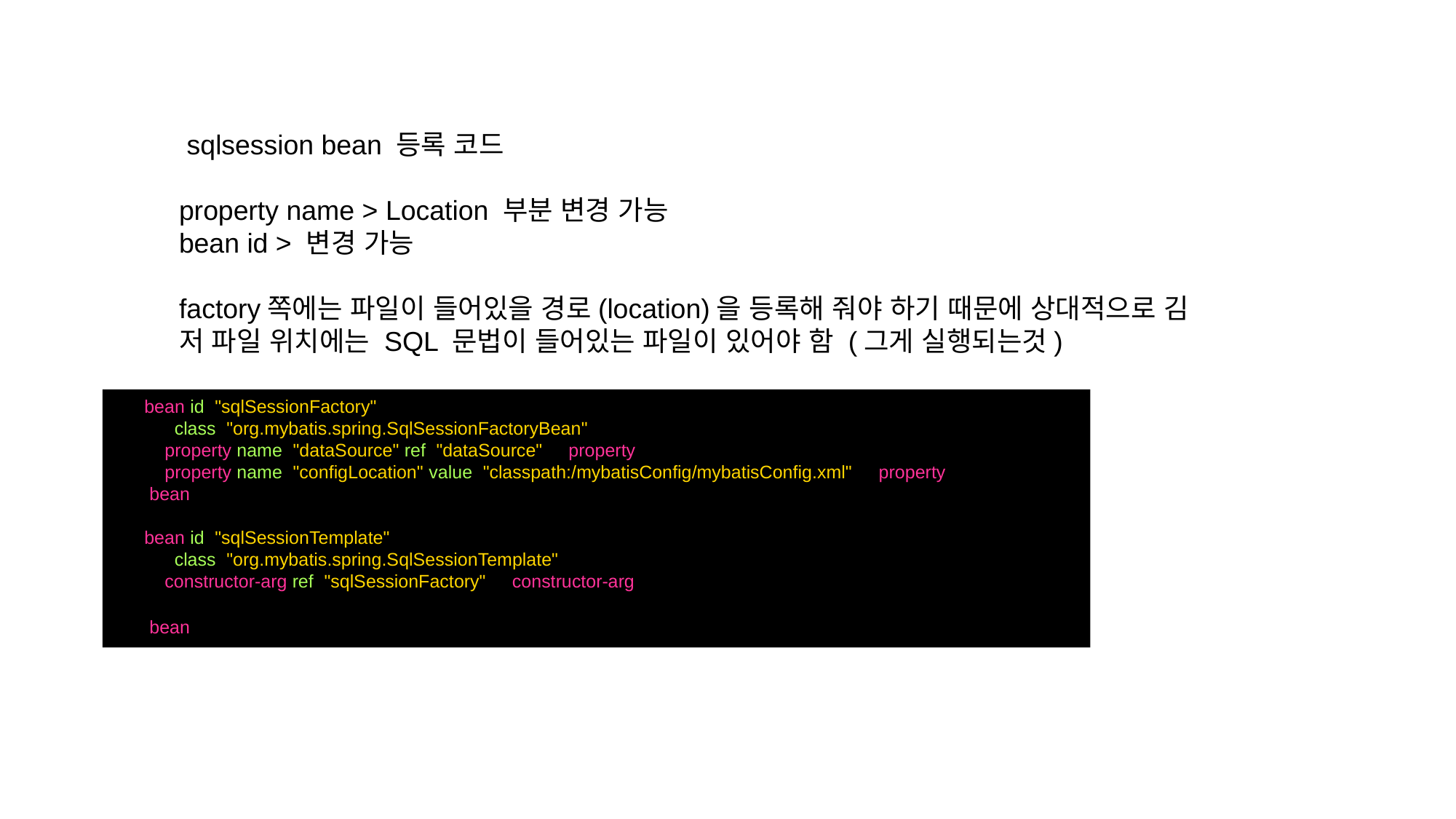

sqlsession bean 등록 코드

property name > Location 부분 변경 가능
bean id > 변경 가능

factory쪽에는 파일이 들어있을 경로(location)을 등록해 줘야 하기 때문에 상대적으로 김
저 파일 위치에는 SQL 문법이 들어있는 파일이 있어야 함 (그게 실행되는것)
    <bean id="sqlSessionFactory"
            class="org.mybatis.spring.SqlSessionFactoryBean">
        <property name="dataSource" ref="dataSource"></property>
        <property name="configLocation" value="classpath:/mybatisConfig/mybatisConfig.xml"></property>
    </bean>

    <bean id="sqlSessionTemplate"
            class="org.mybatis.spring.SqlSessionTemplate">
        <constructor-arg ref="sqlSessionFactory"></constructor-arg>
    </bean>]